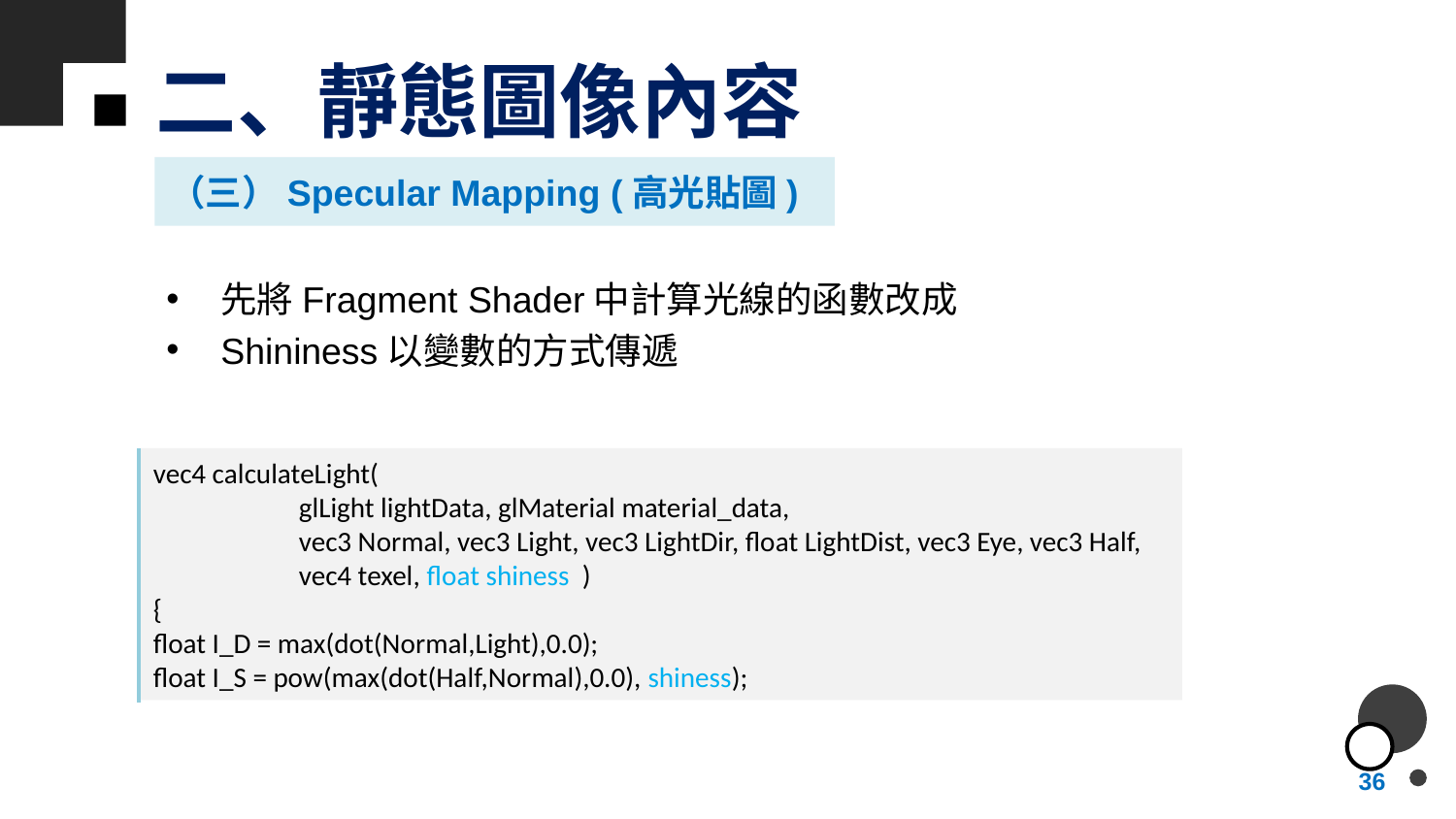

# 二、靜態圖像內容
（三）Specular Mapping (高光貼圖)
先將Fragment Shader中計算光線的函數改成
Shininess以變數的方式傳遞
vec4 calculateLight(
	glLight lightData, glMaterial material_data,
	vec3 Normal, vec3 Light, vec3 LightDir, float LightDist, vec3 Eye, vec3 Half,
 	vec4 texel, float shiness  )
{
float I_D = max(dot(Normal,Light),0.0);
float I_S = pow(max(dot(Half,Normal),0.0), shiness);

36